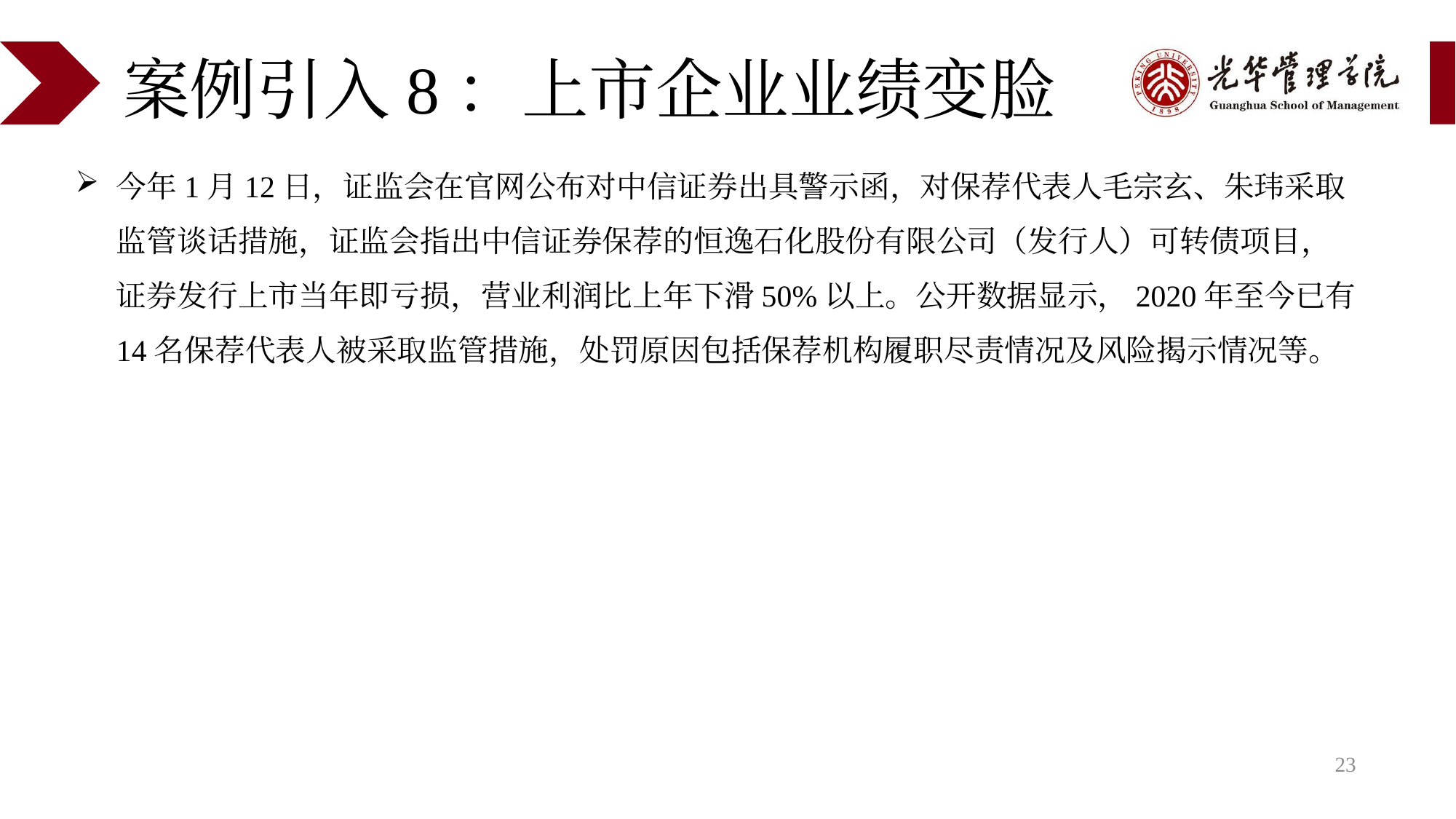

# 案例引入8：上市企业业绩变脸
今年1月12日，证监会在官网公布对中信证券出具警示函，对保荐代表人毛宗玄、朱玮采取监管谈话措施，证监会指出中信证券保荐的恒逸石化股份有限公司（发行人）可转债项目，证券发行上市当年即亏损，营业利润比上年下滑50%以上。公开数据显示，2020年至今已有14名保荐代表人被采取监管措施，处罚原因包括保荐机构履职尽责情况及风险揭示情况等。
23